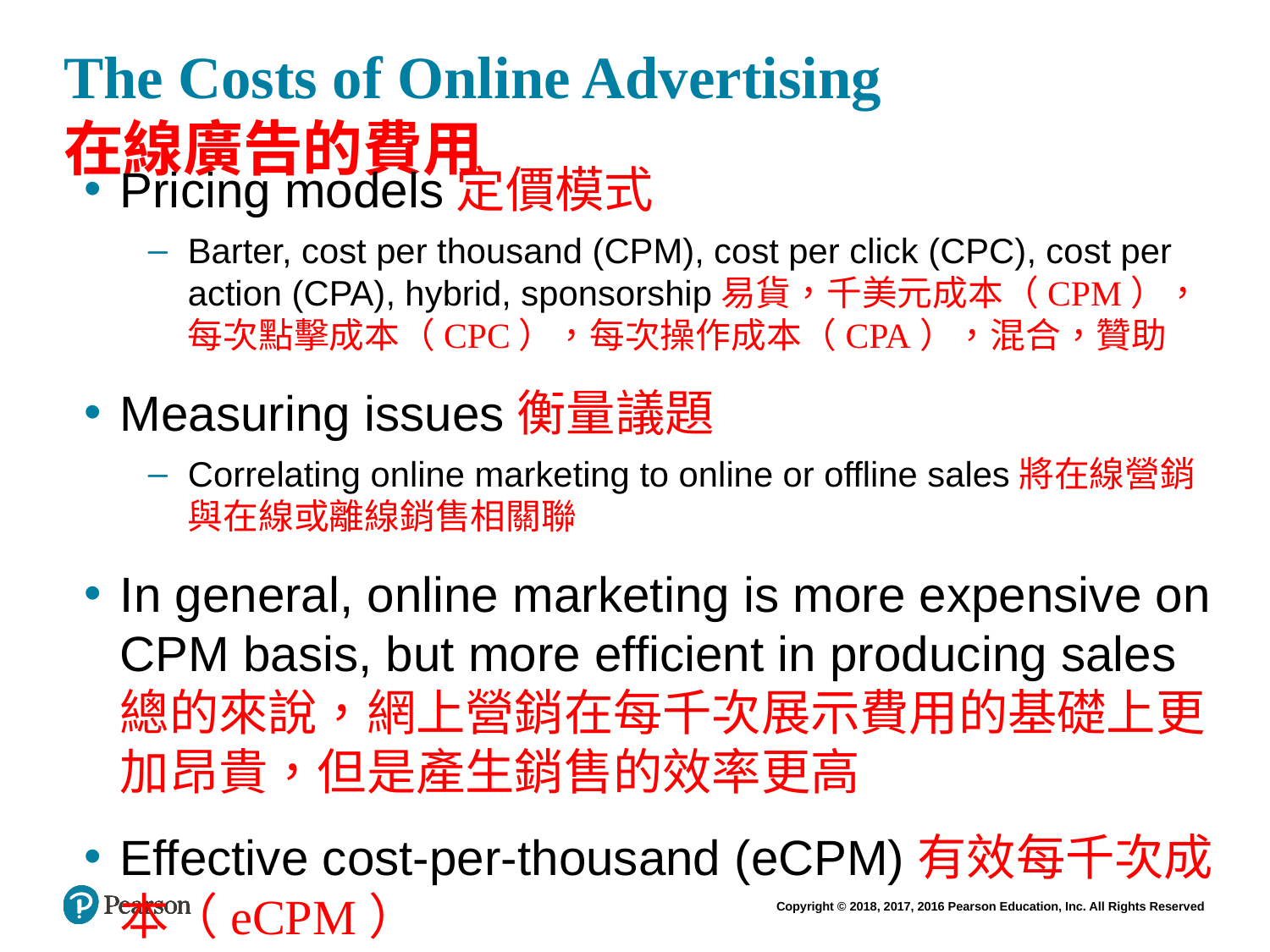

# The Costs of Online Advertising 在線廣告的費用
Pricing models定價模式
Barter, cost per thousand (CPM), cost per click (CPC), cost per action (CPA), hybrid, sponsorship易貨，千美元成本（CPM），每次點擊成本（CPC），每次操作成本（CPA），混合，贊助
Measuring issues衡量議題
Correlating online marketing to online or offline sales將在線營銷與在線或離線銷售相關聯
In general, online marketing is more expensive on CPM basis, but more efficient in producing sales總的來說，網上營銷在每千次展示費用的基礎上更加昂貴，但是產生銷售的效率更高
Effective cost-per-thousand (eCPM)有效每千次成本（eCPM）